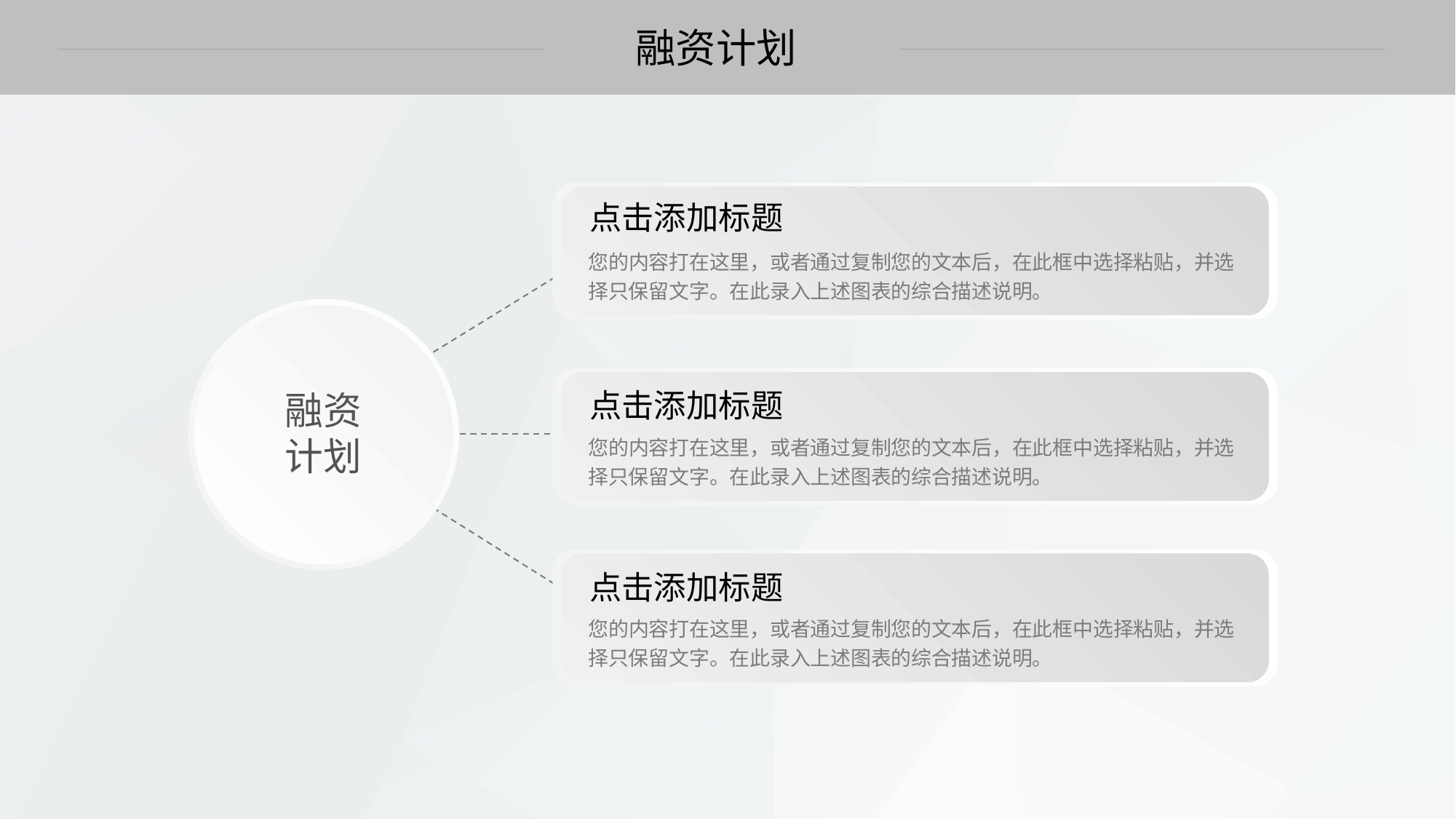

融资计划

点击添加标题
您的内容打在这里，或者通过复制您的文本后，在此框中选择粘贴，并选择只保留文字。在此录入上述图表的综合描述说明。

点击添加标题
融资
计划
您的内容打在这里，或者通过复制您的文本后，在此框中选择粘贴，并选择只保留文字。在此录入上述图表的综合描述说明。

点击添加标题
您的内容打在这里，或者通过复制您的文本后，在此框中选择粘贴，并选择只保留文字。在此录入上述图表的综合描述说明。
延时文字，不要可以删除